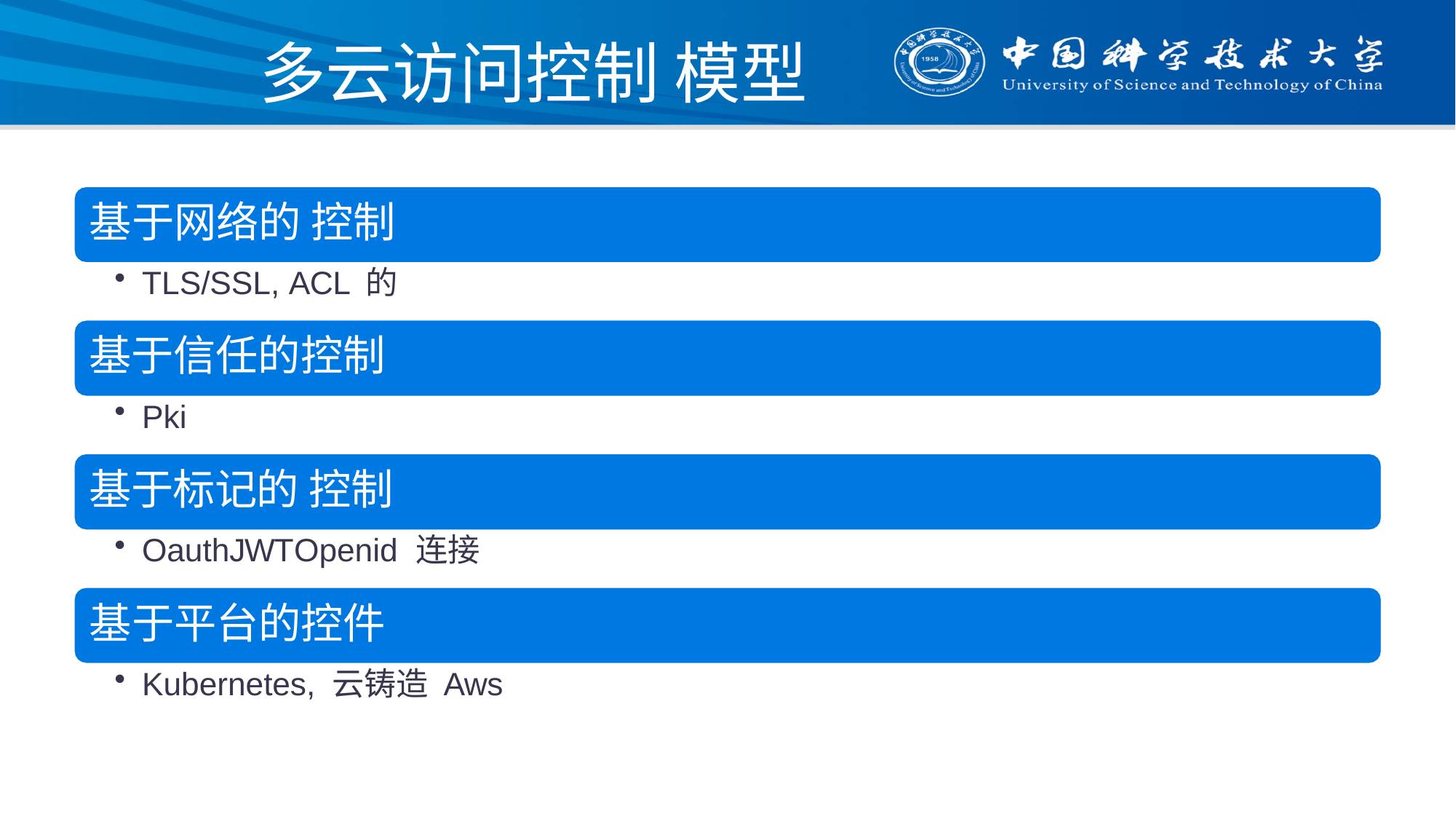

# 多云访问控制 模型
基于网络的 控制
TLS/SSL, ACL 的
基于信任的控制
Pki
基于标记的 控制
OauthJWTOpenid 连接
基于平台的控件
Kubernetes, 云铸造 Aws